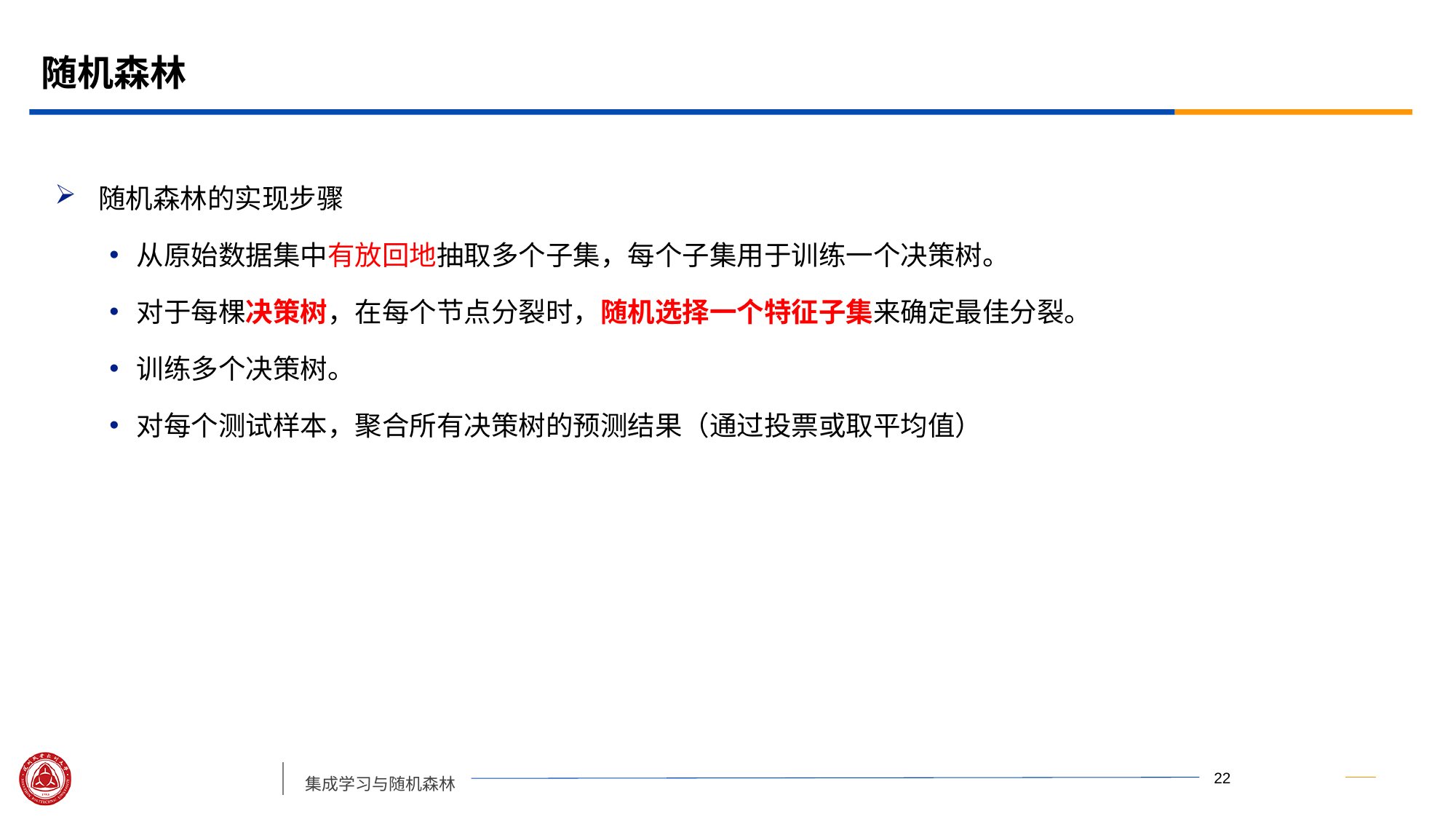

# 随机森林
随机森林的实现步骤
从原始数据集中有放回地抽取多个子集，每个子集用于训练一个决策树。
对于每棵决策树，在每个节点分裂时，随机选择一个特征子集来确定最佳分裂。
训练多个决策树。
对每个测试样本，聚合所有决策树的预测结果（通过投票或取平均值）